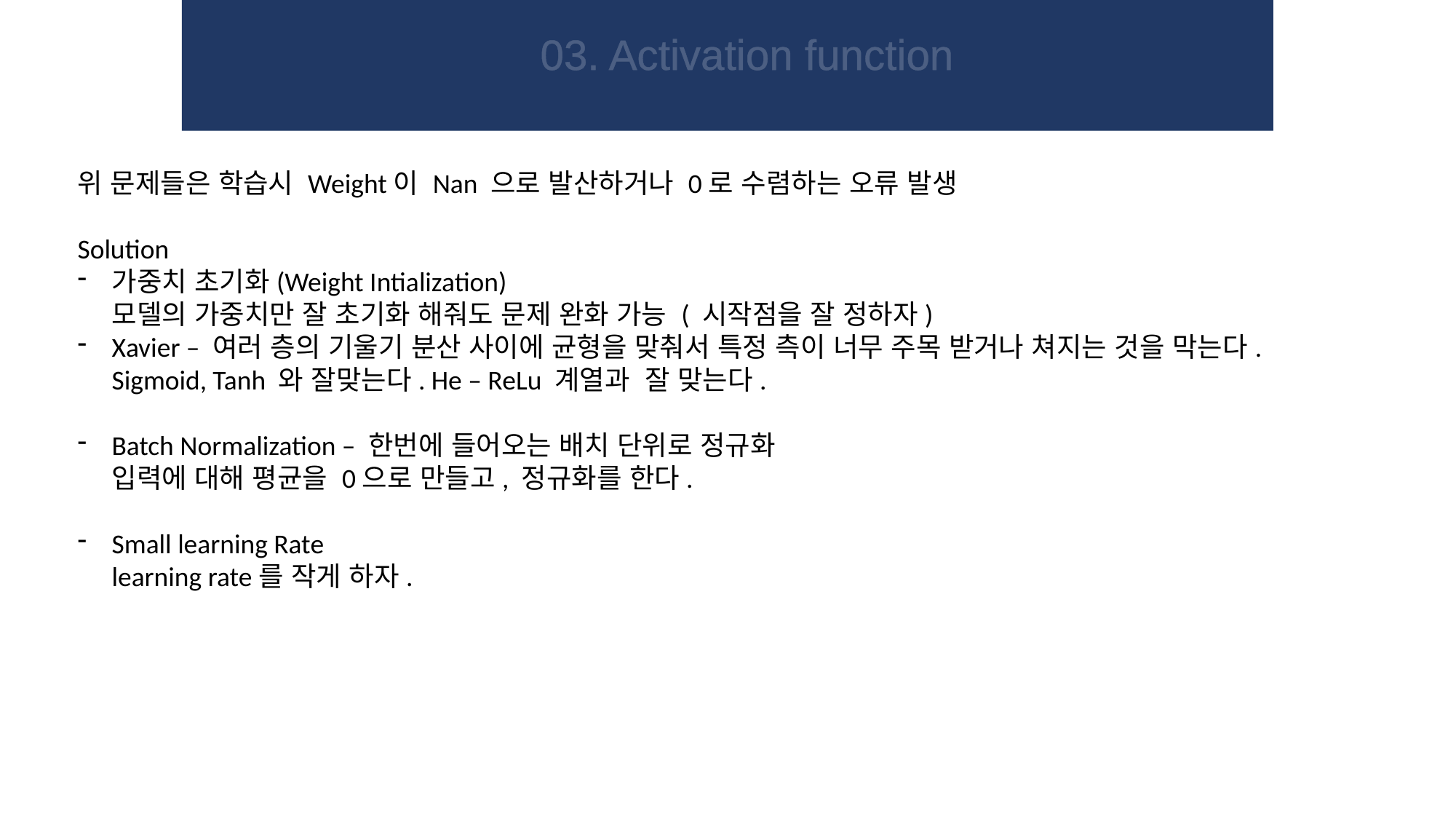

03. Activation function
위 문제들은 학습시 Weight이 Nan 으로 발산하거나 0로 수렴하는 오류 발생
Solution
가중치 초기화(Weight Intialization)
모델의 가중치만 잘 초기화 해줘도 문제 완화 가능 ( 시작점을 잘 정하자)
Xavier – 여러 층의 기울기 분산 사이에 균형을 맞춰서 특정 측이 너무 주목 받거나 쳐지는 것을 막는다.
Sigmoid, Tanh 와 잘맞는다. He – ReLu 계열과  잘 맞는다.

Batch Normalization – 한번에 들어오는 배치 단위로 정규화
입력에 대해 평균을 0으로 만들고, 정규화를 한다.
Small learning Rate
learning rate를 작게 하자.